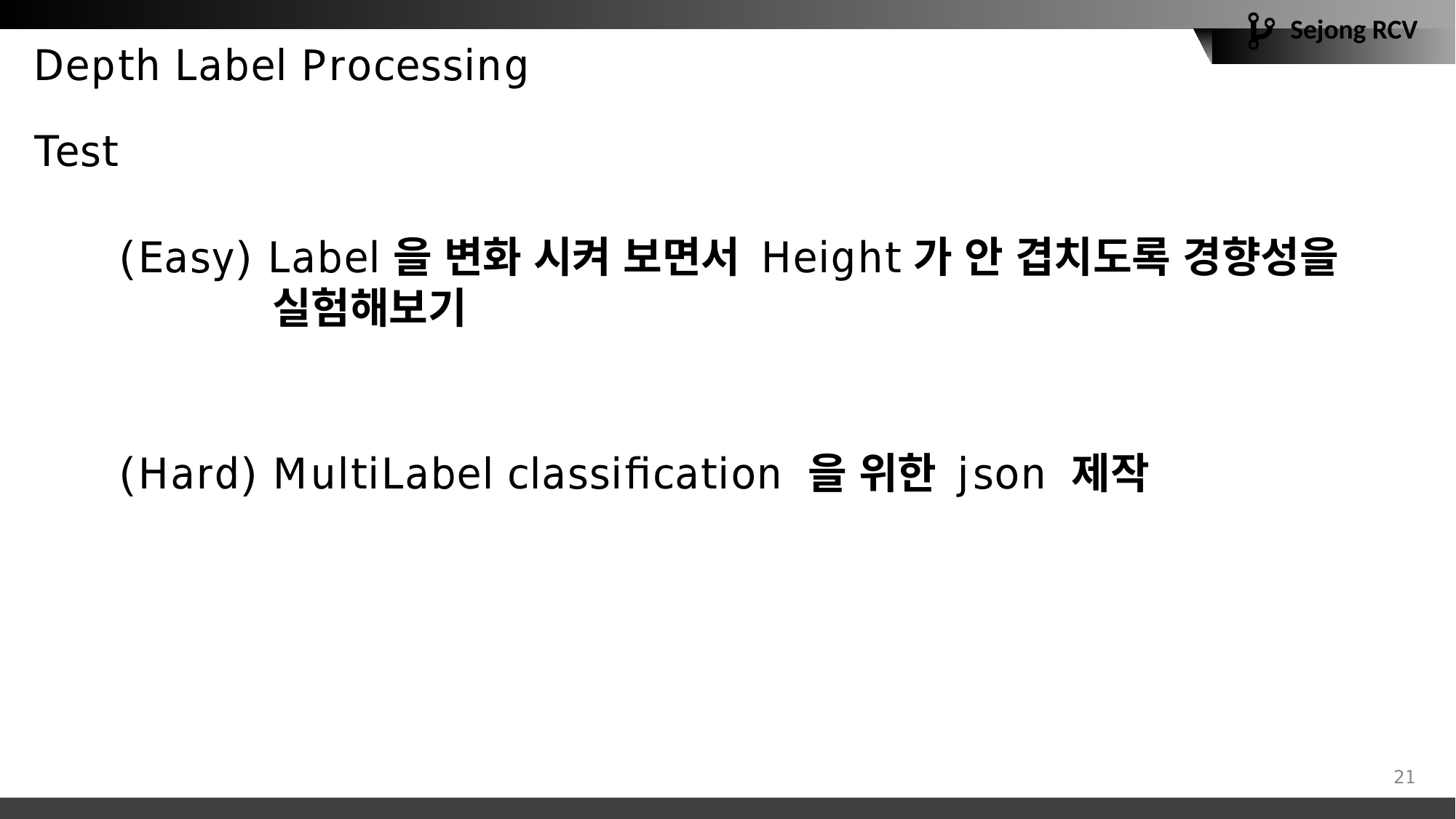

# Depth Label Processing
Test
(Easy) Label을 변화 시켜 보면서 Height가 안 겹치도록 경향성을
            실험해보기
(Hard) MultiLabel classification 을 위한 json 제작
21